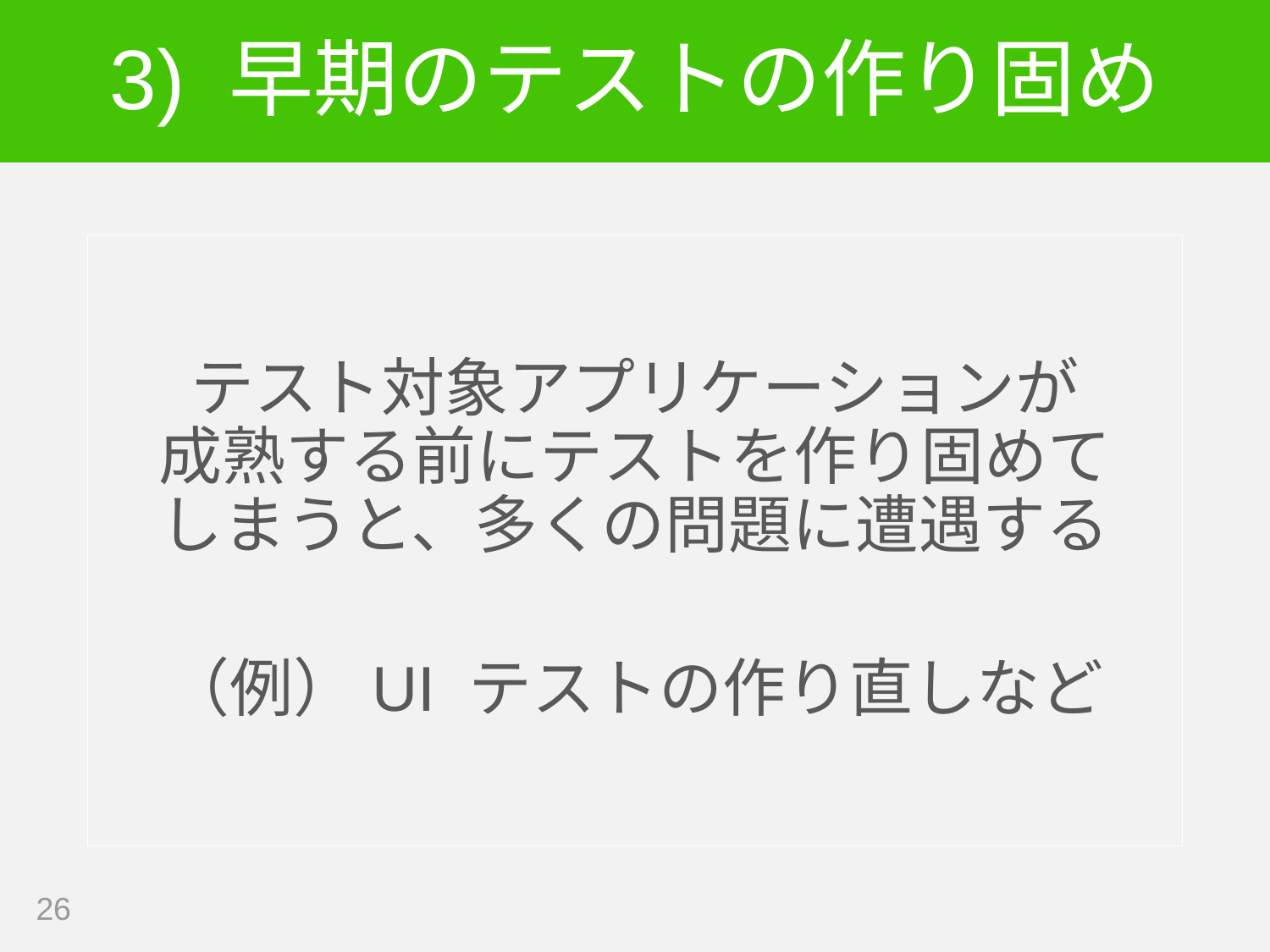

# 3) 早期のテストの作り固め
テスト対象アプリケーションが
成熟する前にテストを作り固めて
しまうと、多くの問題に遭遇する

（例）UI テストの作り直しなど
26